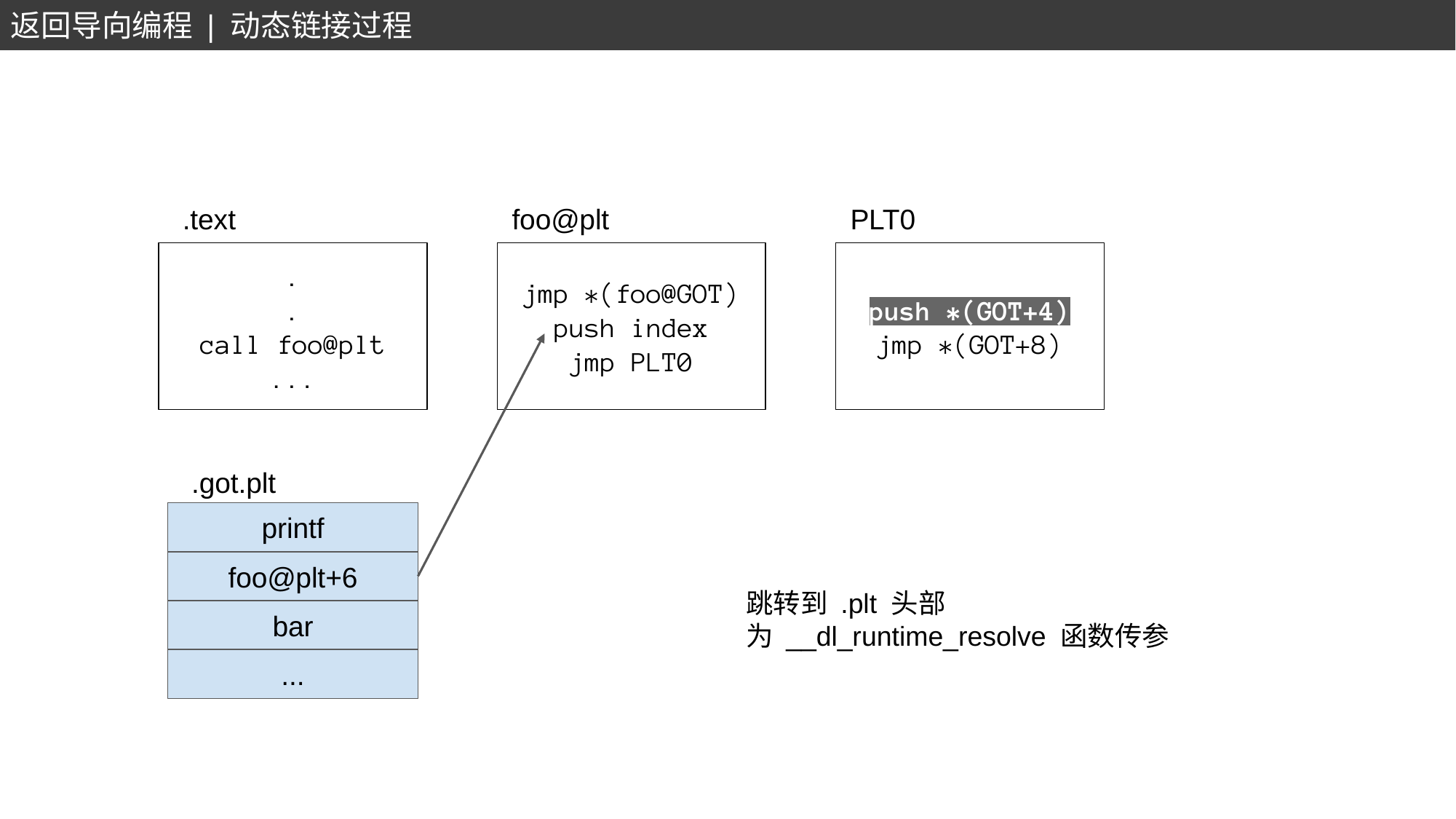

返回导向编程 | 动态链接过程
.text
foo@plt
PLT0
.
.
call foo@plt
...
jmp *(foo@GOT)
push index
jmp PLT0
push *(GOT+4)
jmp *(GOT+8)
.got.plt
printf
foo@plt+6
跳转到 .plt 头部
为 __dl_runtime_resolve 函数传参
bar
...